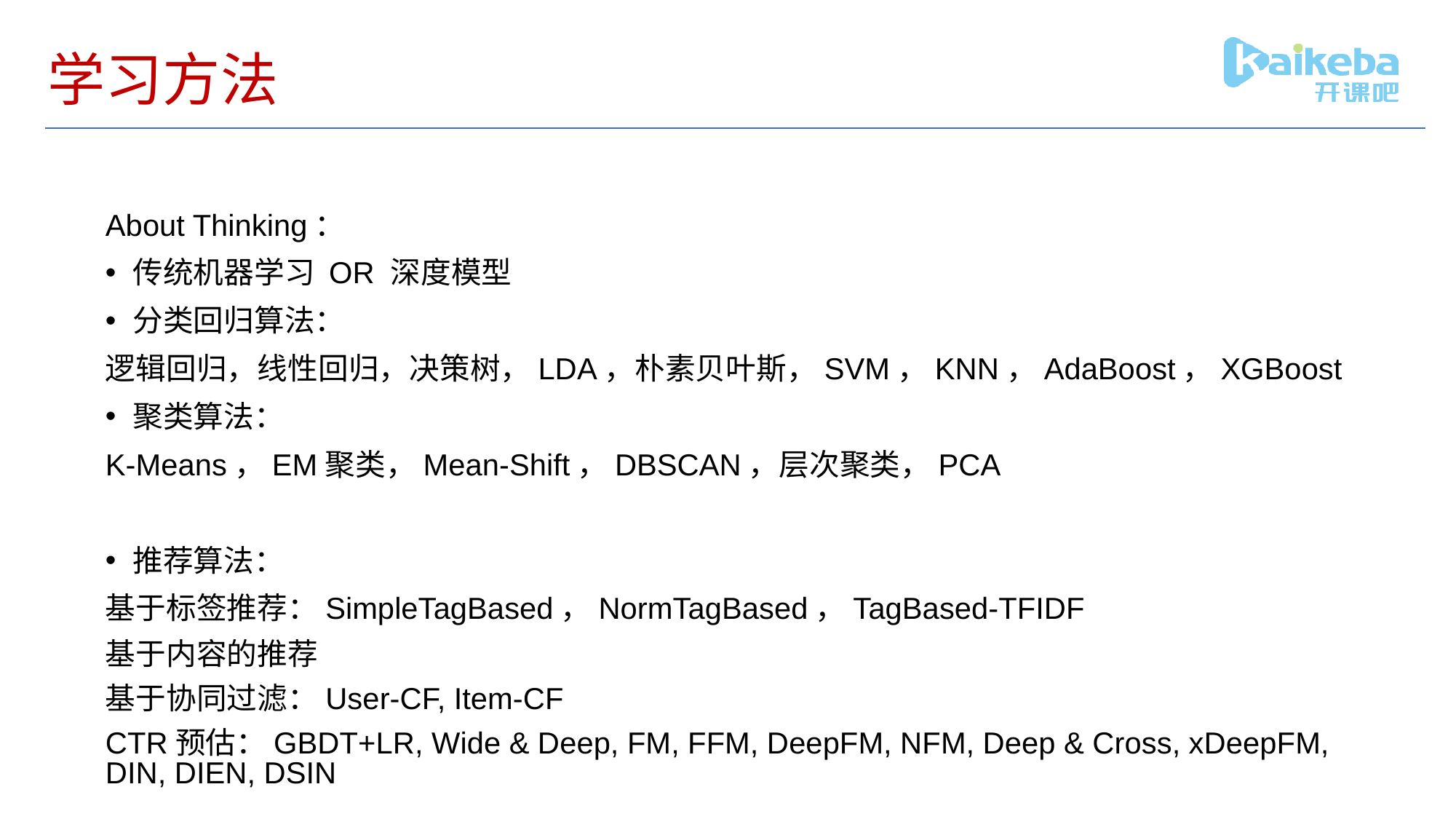

# 学习方法
About Thinking：
传统机器学习 OR 深度模型
分类回归算法：
逻辑回归，线性回归，决策树，LDA，朴素贝叶斯，SVM，KNN，AdaBoost，XGBoost
聚类算法：
K-Means，EM聚类，Mean-Shift，DBSCAN，层次聚类，PCA

推荐算法：
基于标签推荐：SimpleTagBased，NormTagBased，TagBased-TFIDF
基于内容的推荐
基于协同过滤：User-CF, Item-CF
CTR预估：GBDT+LR, Wide & Deep, FM, FFM, DeepFM, NFM, Deep & Cross, xDeepFM, DIN, DIEN, DSIN